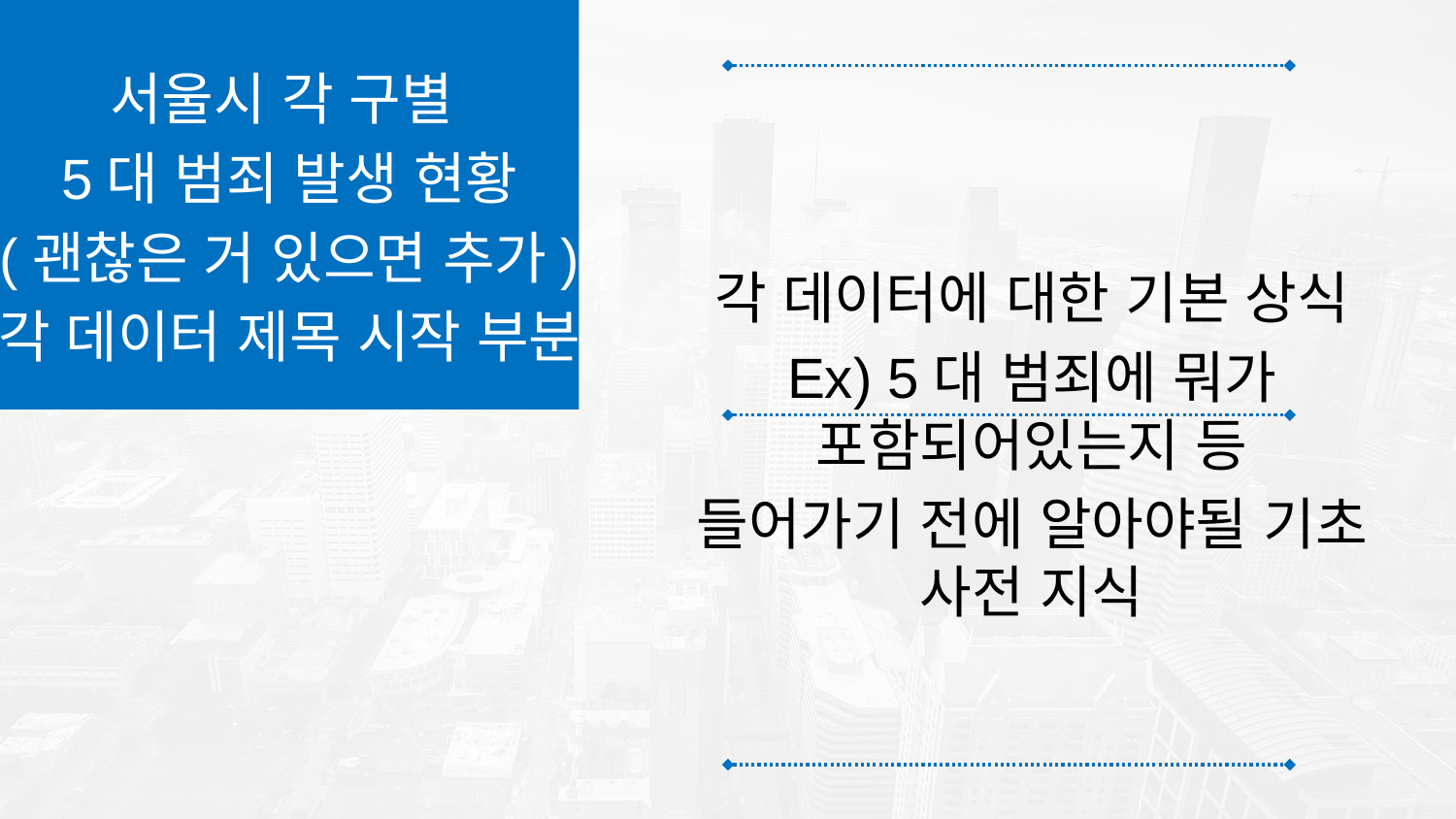

서울시 각 구별
5대 범죄 발생 현황
(괜찮은 거 있으면 추가)
각 데이터 제목 시작 부분
각 데이터에 대한 기본 상식
Ex) 5대 범죄에 뭐가 포함되어있는지 등
들어가기 전에 알아야될 기초 사전 지식